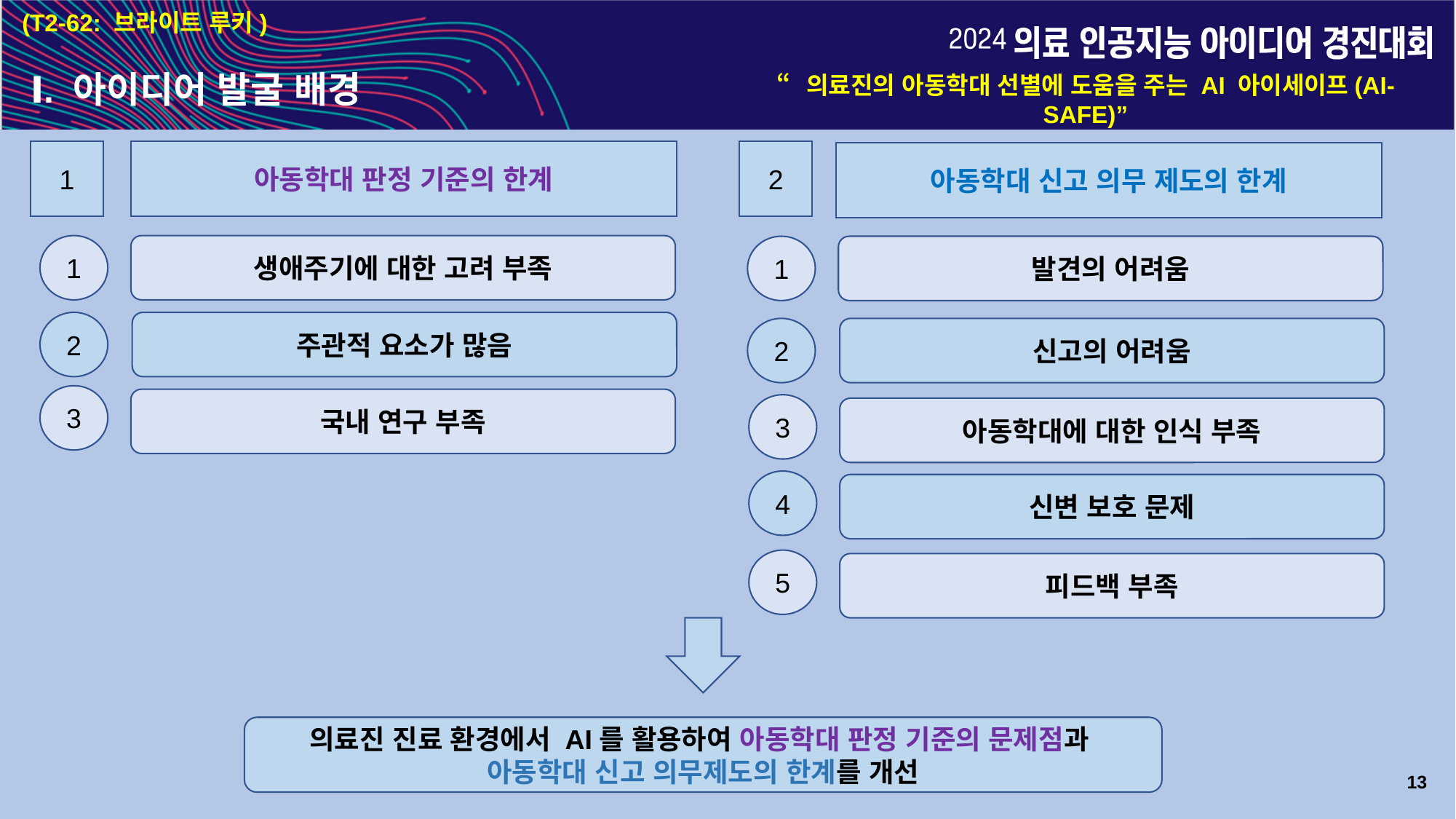

(T2-62: 브라이트 루키)
Ⅰ. 아이디어 발굴 배경
“의료진의 아동학대 선별에 도움을 주는 AI 아이세이프(AI-SAFE)”
1
아동학대 판정 기준의 한계
2
아동학대 신고 의무 제도의 한계
1
생애주기에 대한 고려 부족
1
발견의 어려움
2
주관적 요소가 많음
2
신고의 어려움
3
국내 연구 부족
3
아동학대에 대한 인식 부족
4
신변 보호 문제
5
피드백 부족

의료진 진료 환경에서 AI를 활용하여 아동학대 판정 기준의 문제점과
아동학대 신고 의무제도의 한계를 개선
13